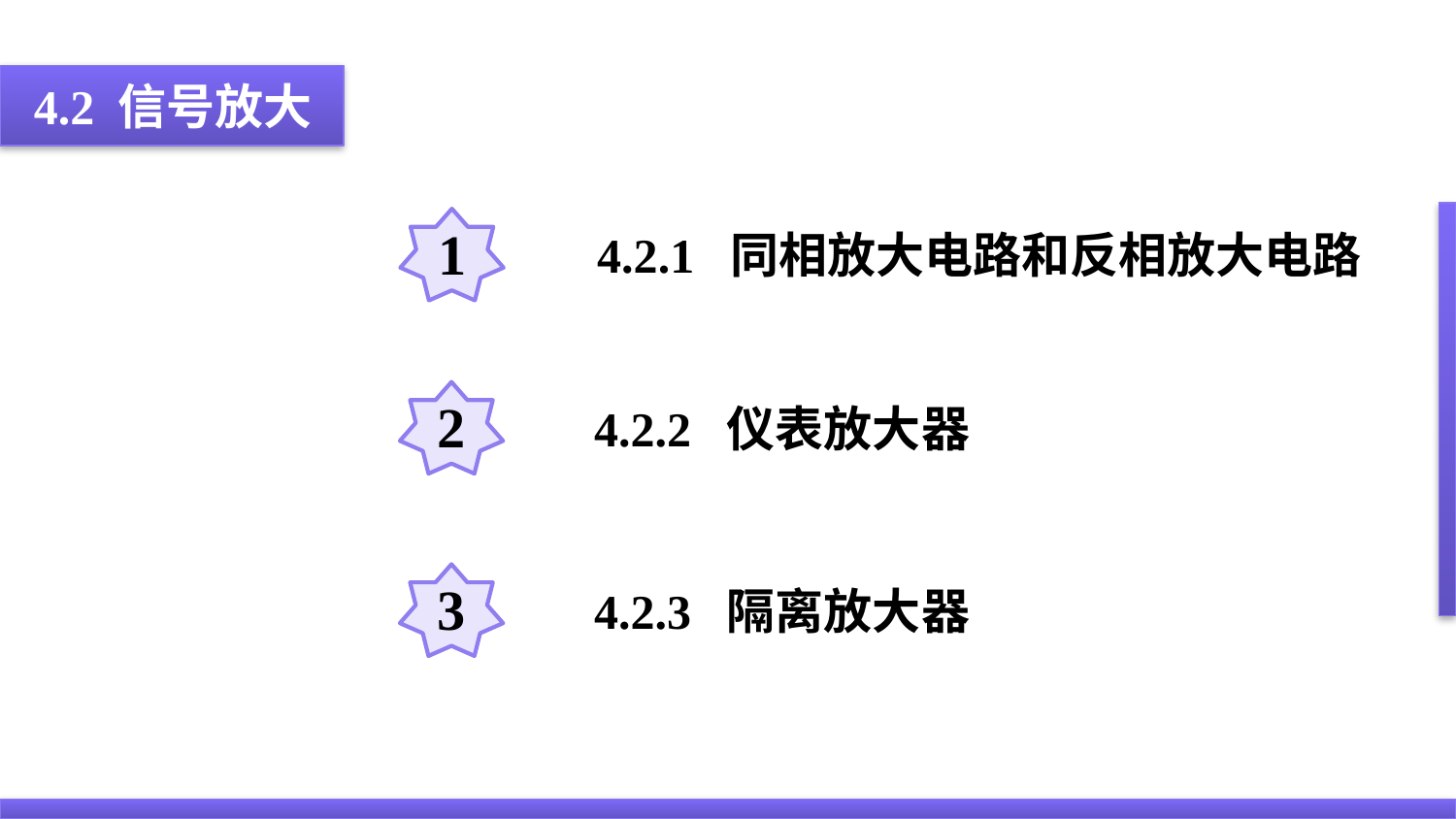

4.2 信号放大
1
4.2.1  同相放大电路和反相放大电路
2
4.2.2  仪表放大器
3
4.2.3  隔离放大器